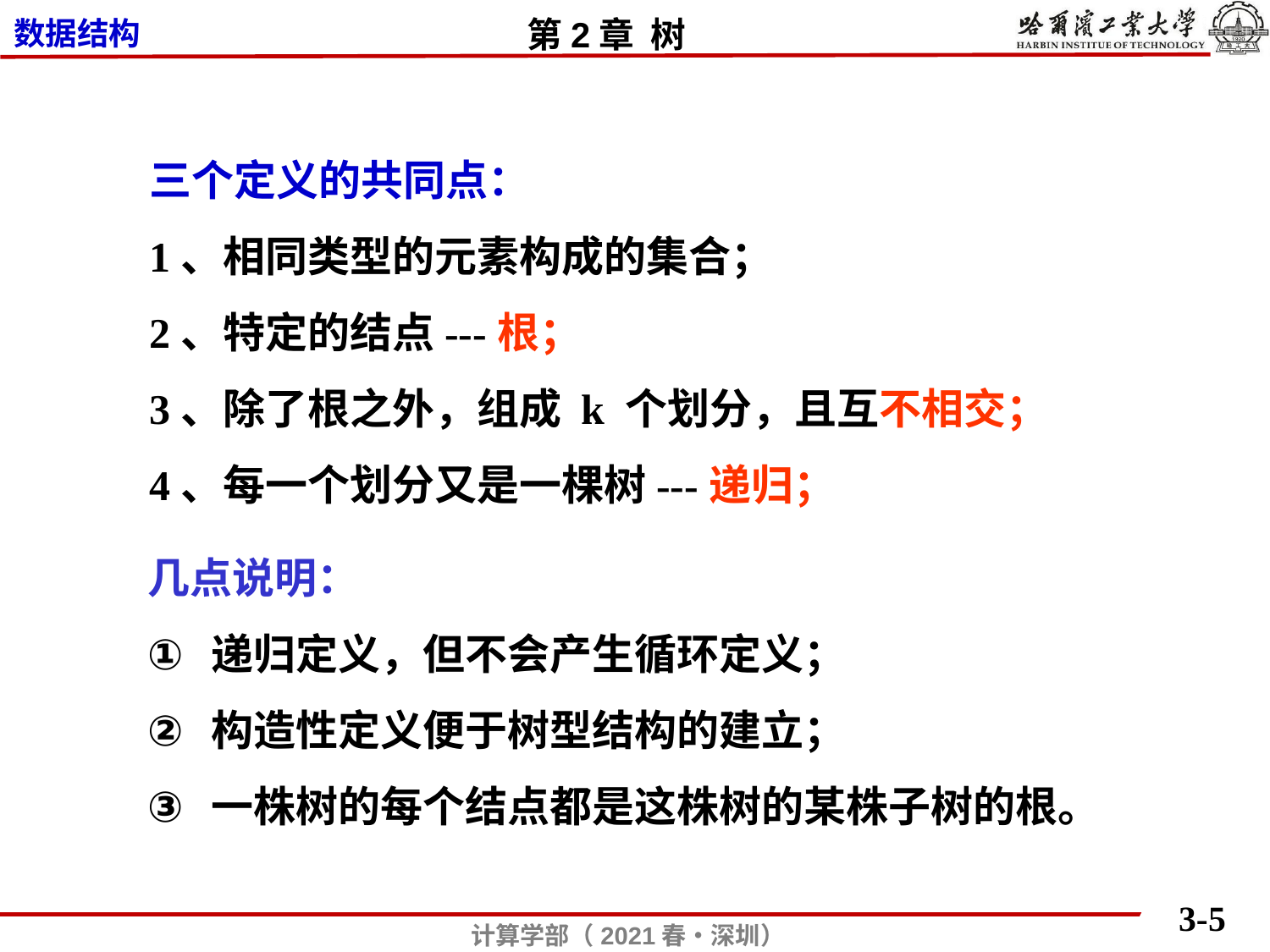

三个定义的共同点：
1、相同类型的元素构成的集合；
2、特定的结点---根；
3、除了根之外，组成 k 个划分，且互不相交；
4、每一个划分又是一棵树---递归；
几点说明：
递归定义，但不会产生循环定义；
构造性定义便于树型结构的建立；
一株树的每个结点都是这株树的某株子树的根。